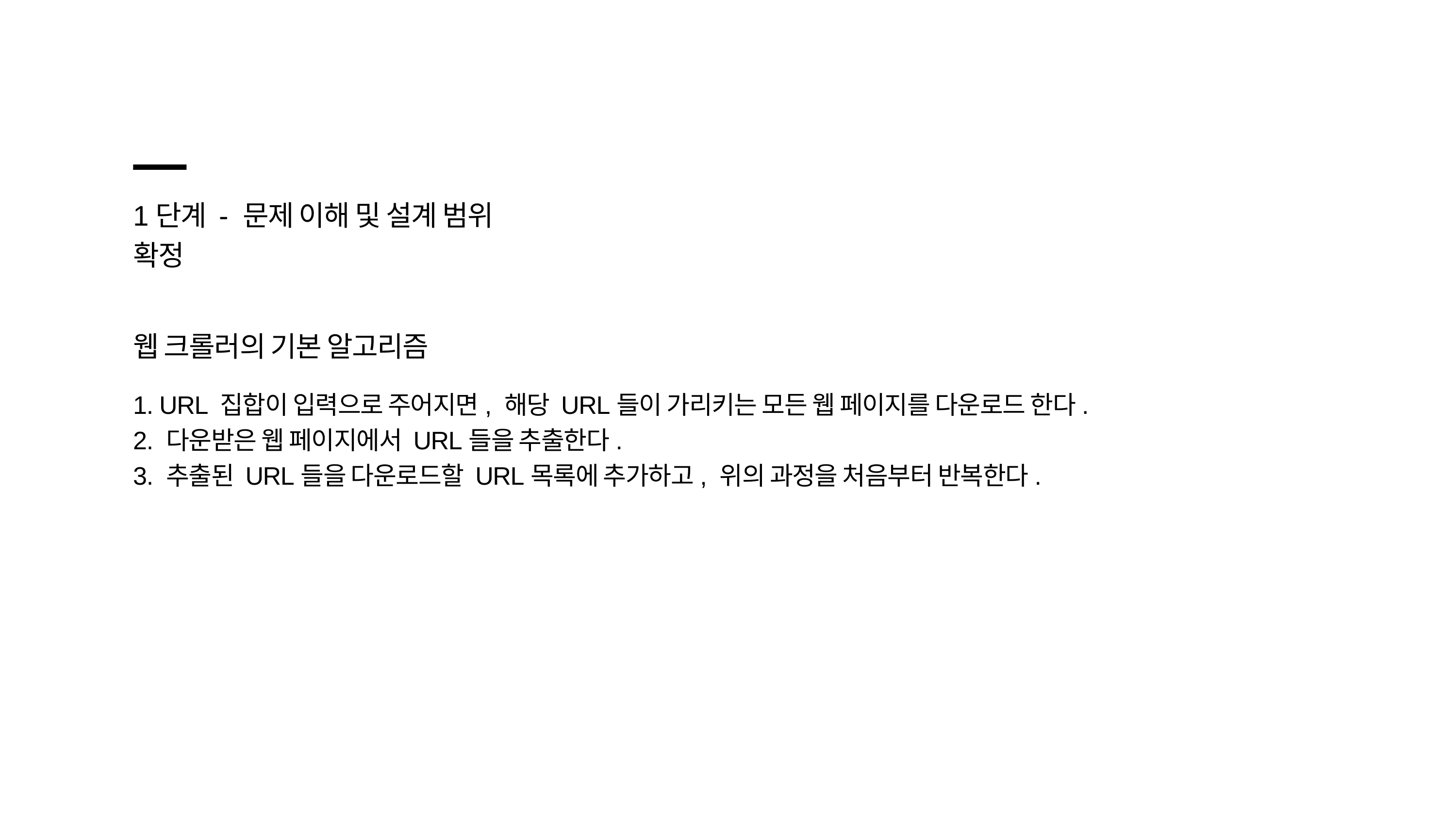

1단계 - 문제 이해 및 설계 범위 확정
웹 크롤러의 기본 알고리즘
1. URL 집합이 입력으로 주어지면, 해당 URL들이 가리키는 모든 웹 페이지를 다운로드 한다.
2. 다운받은 웹 페이지에서 URL들을 추출한다.
3. 추출된 URL들을 다운로드할 URL목록에 추가하고, 위의 과정을 처음부터 반복한다.